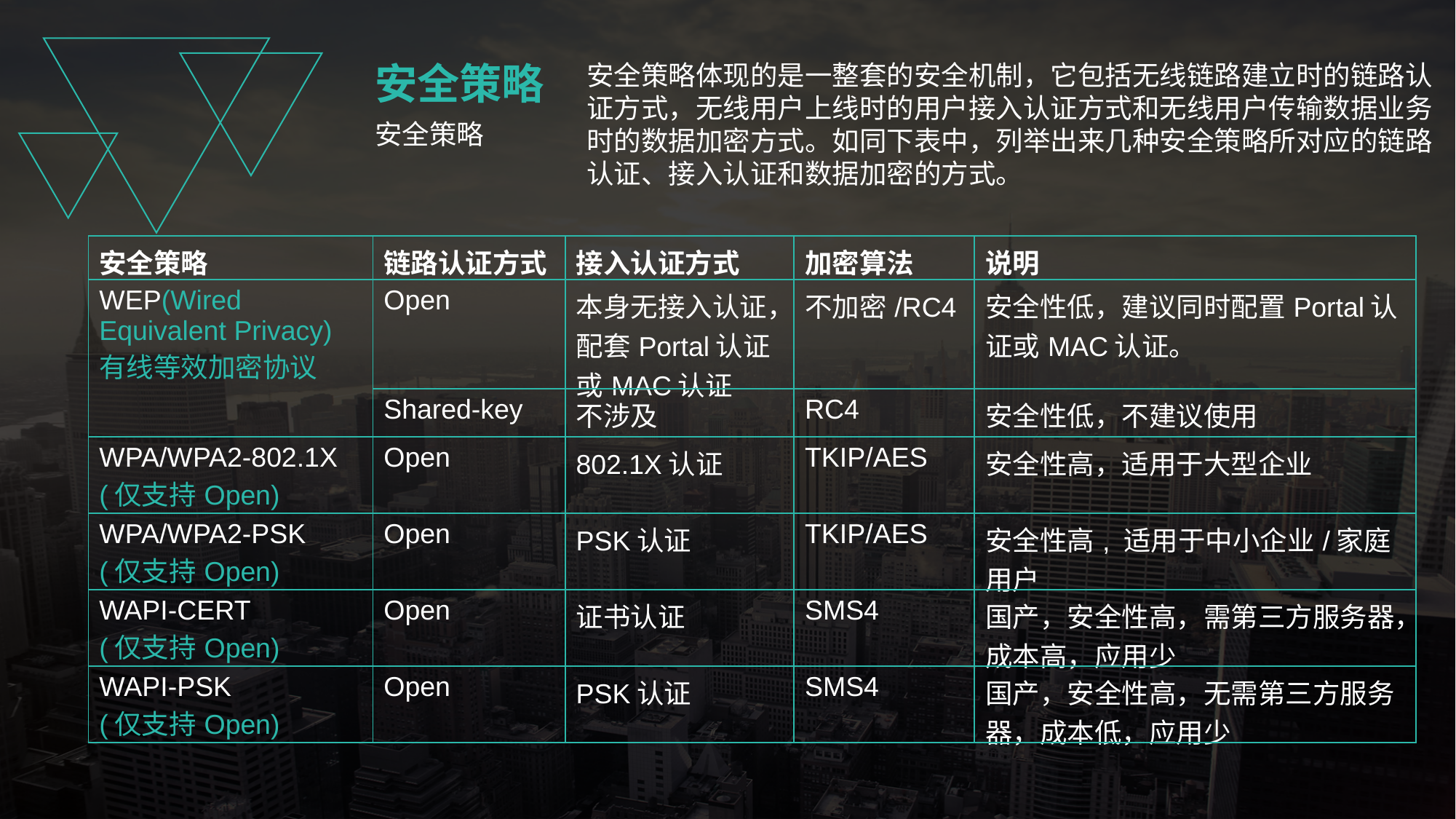

安全策略

安全策略体现的是一整套的安全机制，它包括无线链路建立时的链路认证方式，无线用户上线时的用户接入认证方式和无线用户传输数据业务时的数据加密方式。如同下表中，列举出来几种安全策略所对应的链路认证、接入认证和数据加密的方式。
安全策略

| 安全策略 | 链路认证方式 | 接入认证方式 | 加密算法 | 说明 |
| --- | --- | --- | --- | --- |
| WEP(Wired Equivalent Privacy) 有线等效加密协议 | Open | 本身无接入认证，配套Portal认证或MAC认证 | 不加密/RC4 | 安全性低，建议同时配置Portal认证或MAC认证。 |
|  | Shared-key | 不涉及 | RC4 | 安全性低，不建议使用 |
| WPA/WPA2-802.1X (仅支持Open) | Open | 802.1X认证 | TKIP/AES | 安全性高，适用于大型企业 |
| WPA/WPA2-PSK (仅支持Open) | Open | PSK认证 | TKIP/AES | 安全性高, 适用于中小企业/家庭用户 |
| WAPI-CERT (仅支持Open) | Open | 证书认证 | SMS4 | 国产，安全性高，需第三方服务器，成本高，应用少 |
| WAPI-PSK (仅支持Open) | Open | PSK认证 | SMS4 | 国产，安全性高，无需第三方服务器，成本低，应用少 |